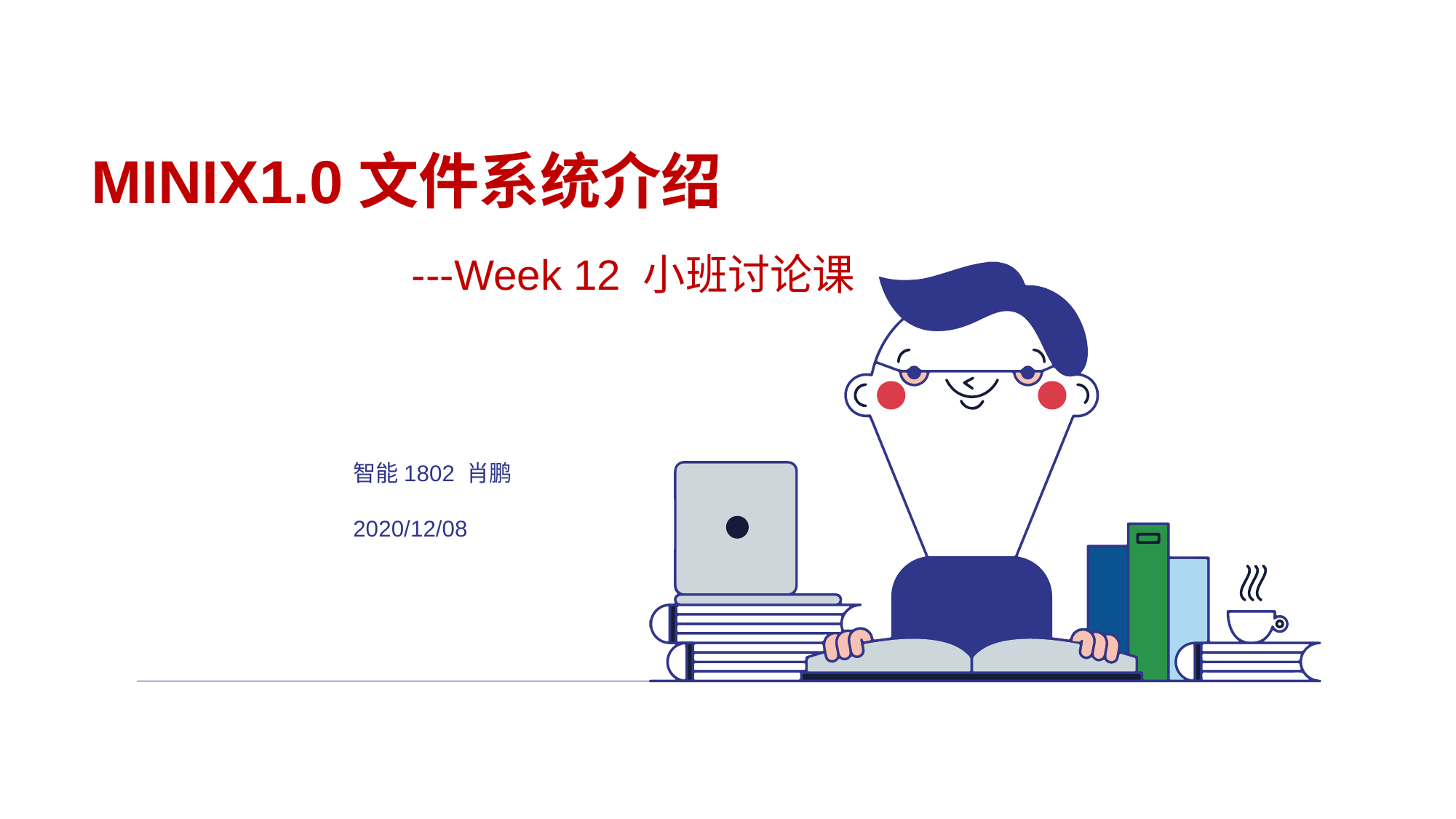

# MINIX1.0文件系统介绍
---Week 12 小班讨论课
智能1802 肖鹏
2020/12/08